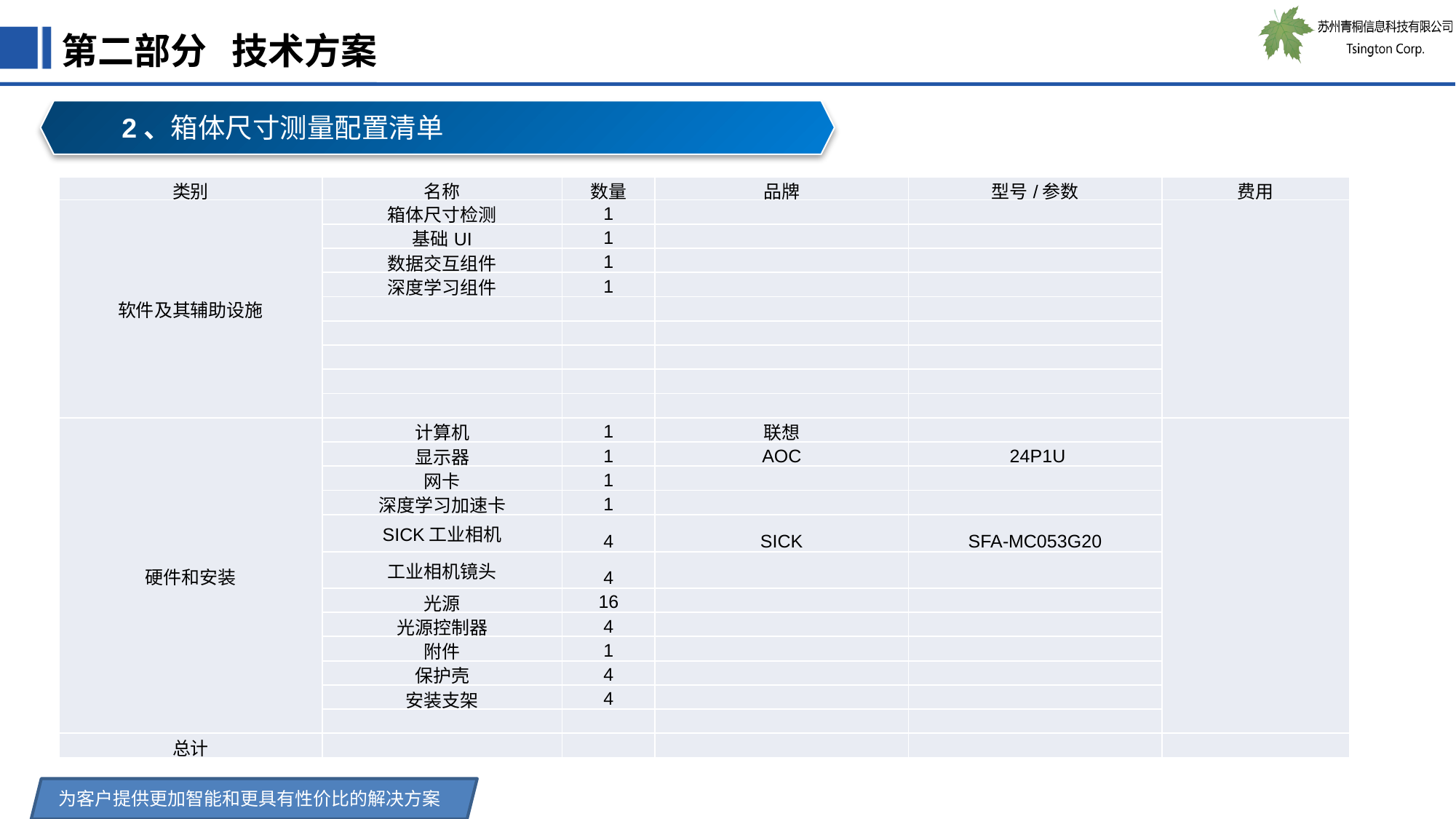

第二部分   技术方案
2、箱体尺寸测量配置清单
| 类别 | 名称 | 数量 | 品牌 | 型号/参数 | 费用 |
| --- | --- | --- | --- | --- | --- |
| 软件及其辅助设施 | 箱体尺寸检测 | 1 |  |  |  |
|  | 基础UI | 1 |  |  |  |
|  | 数据交互组件 | 1 |  |  |  |
|  | 深度学习组件 | 1 |  |  |  |
|  |  |  |  |  |  |
|  |  |  |  |  |  |
|  |  |  |  |  |  |
|  |  |  |  |  |  |
|  |  |  |  |  |  |
| 硬件和安装 | 计算机 | 1 | 联想 |  |  |
|  | 显示器 | 1 | AOC | 24P1U |  |
|  | 网卡 | 1 |  |  |  |
|  | 深度学习加速卡 | 1 |  |  |  |
|  | SICK工业相机 | 4 | SICK | SFA-MC053G20 |  |
|  | 工业相机镜头 | 4 |  |  |  |
|  | 光源 | 16 |  |  |  |
|  | 光源控制器 | 4 |  |  |  |
|  | 附件 | 1 |  |  |  |
|  | 保护壳 | 4 |  |  |  |
|  | 安装支架 | 4 |  |  |  |
|  |  |  |  |  |  |
| 总计 |  |  |  |  |  |